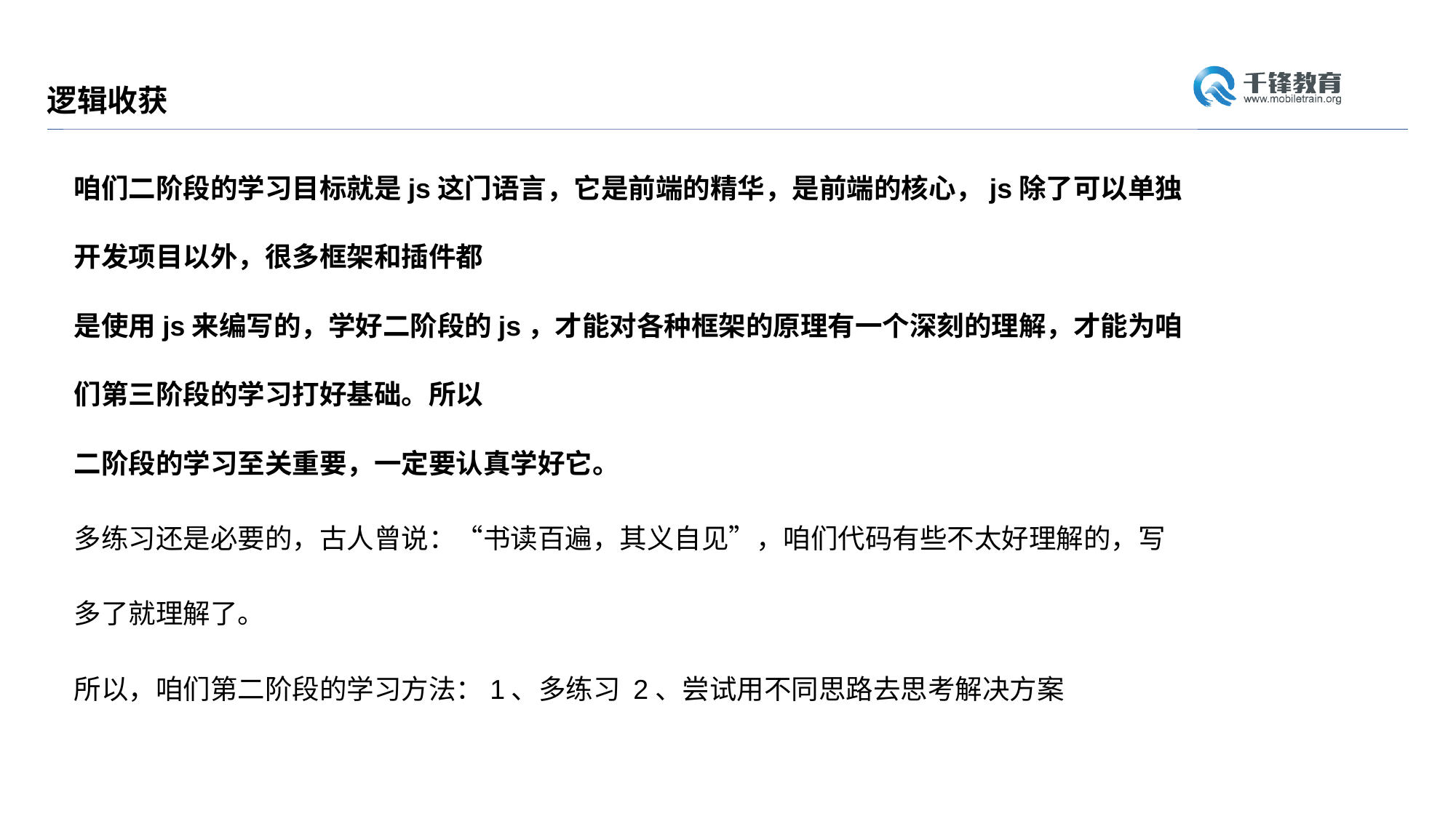

逻辑收获
咱们二阶段的学习目标就是js这门语言，它是前端的精华，是前端的核心，js除了可以单独开发项目以外，很多框架和插件都
是使用js来编写的，学好二阶段的js，才能对各种框架的原理有一个深刻的理解，才能为咱们第三阶段的学习打好基础。所以
二阶段的学习至关重要，一定要认真学好它。
多练习还是必要的，古人曾说：“书读百遍，其义自见”，咱们代码有些不太好理解的，写多了就理解了。
所以，咱们第二阶段的学习方法：1、多练习 2、尝试用不同思路去思考解决方案